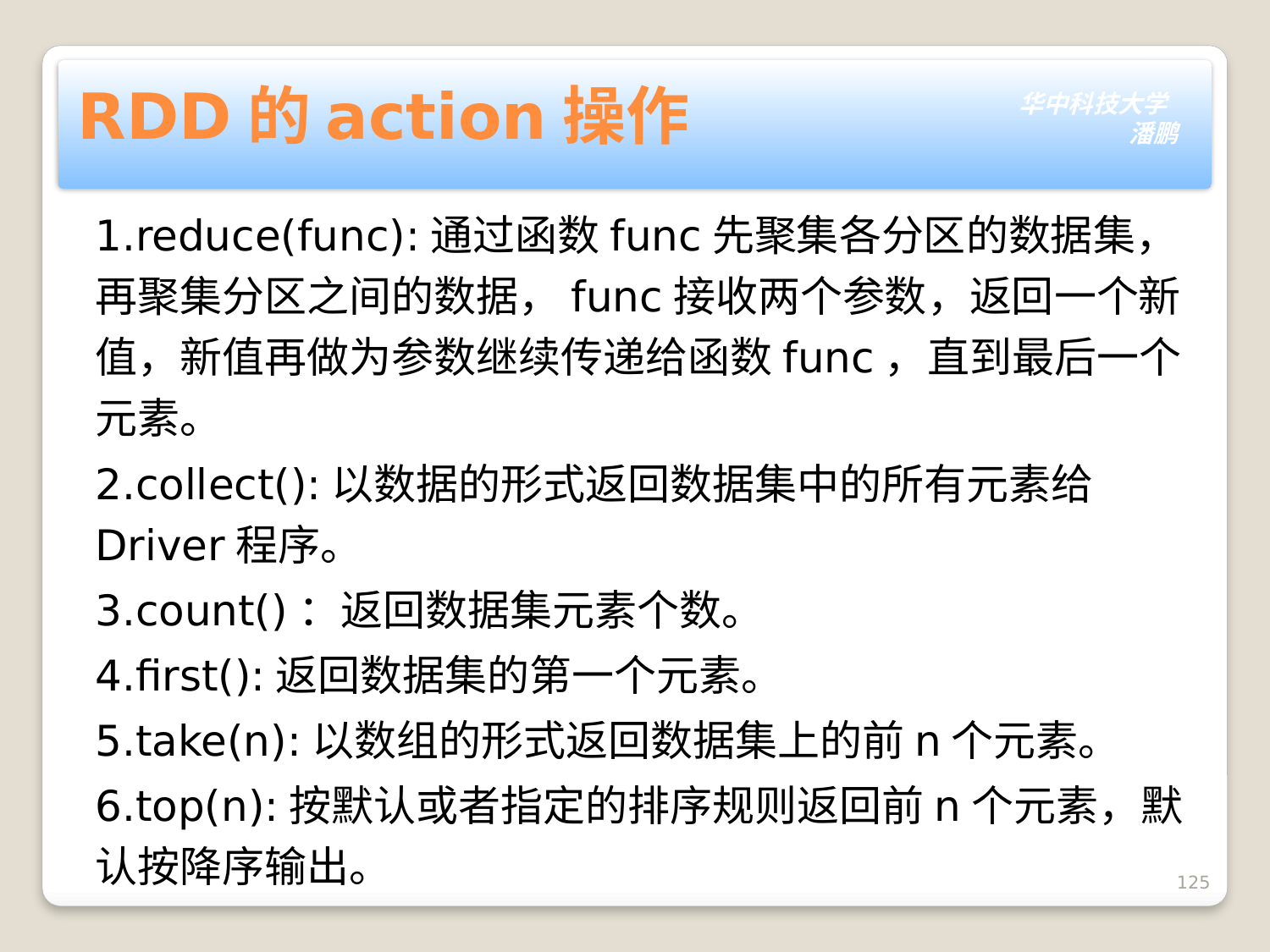

# RDD的action操作
1.reduce(func):通过函数func先聚集各分区的数据集，再聚集分区之间的数据，func接收两个参数，返回一个新值，新值再做为参数继续传递给函数func，直到最后一个元素。
2.collect():以数据的形式返回数据集中的所有元素给Driver程序。
3.count()：返回数据集元素个数。
4.first():返回数据集的第一个元素。
5.take(n):以数组的形式返回数据集上的前n个元素。
6.top(n):按默认或者指定的排序规则返回前n个元素，默认按降序输出。
125